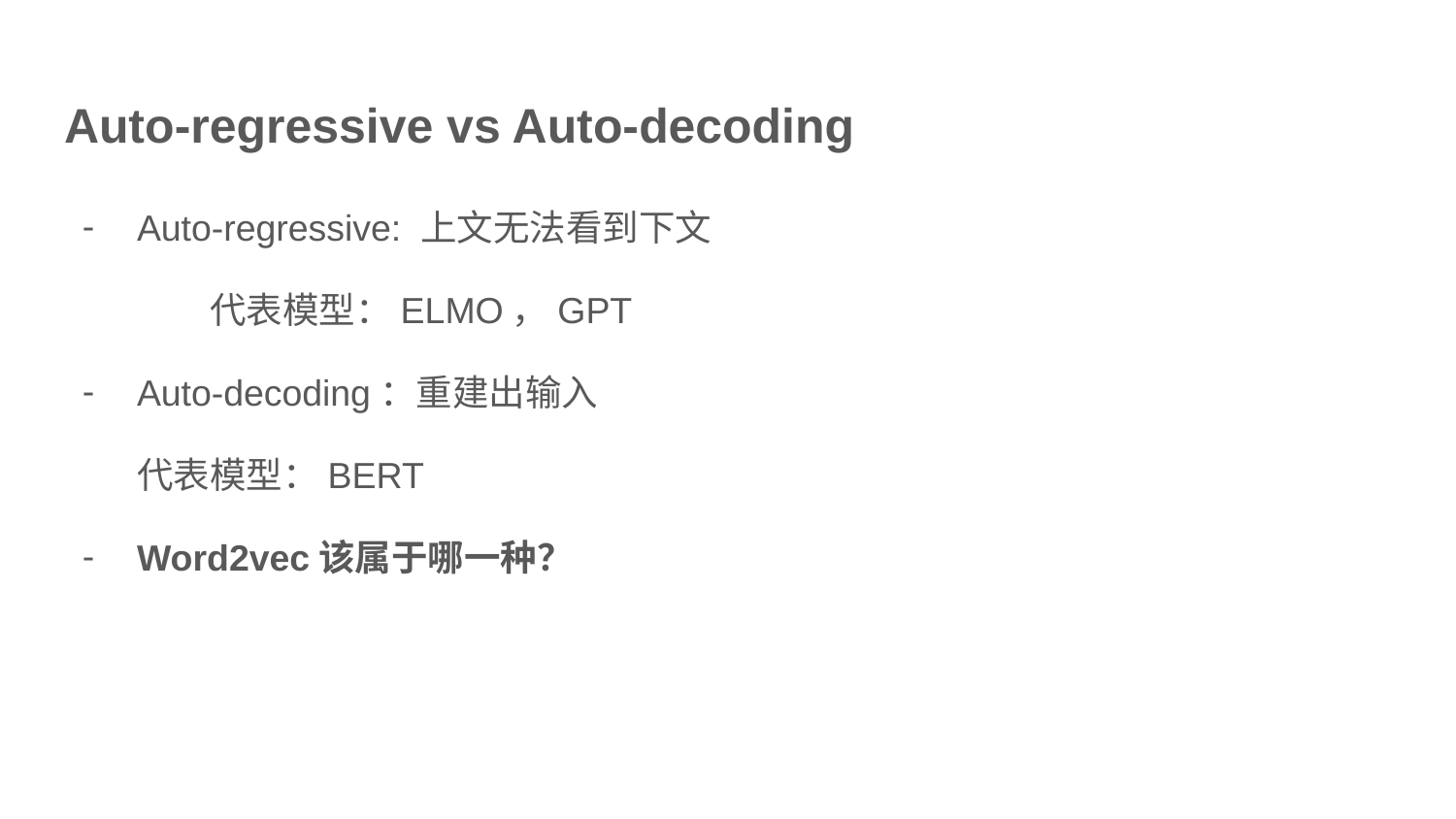

# Auto-regressive vs Auto-decoding

Auto-regressive: 上文无法看到下文
	代表模型：ELMO，GPT
Auto-decoding：重建出输入
代表模型：BERT
Word2vec该属于哪一种？